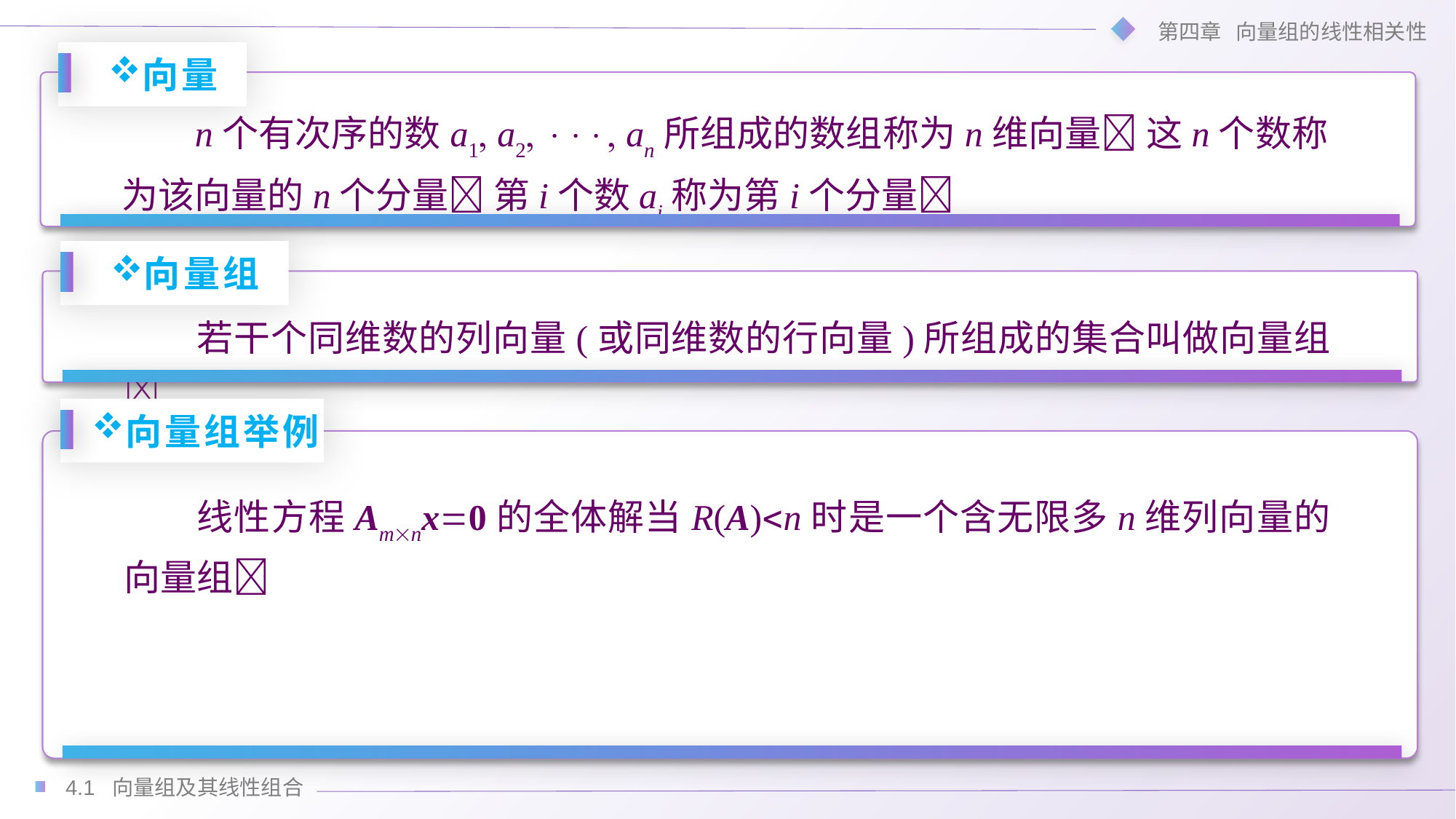

向量

n个有次序的数a1, a2, ⋅⋅⋅, an所组成的数组称为n维向量, 这n个数称为该向量的n个分量, 第i个数ai称为第i个分量.

向量组

若干个同维数的列向量(或同维数的行向量)所组成的集合叫做向量组.

向量组举例

线性方程Am×nx=0的全体解当R(A)<n时是一个含无限多n维列向量的向量组.